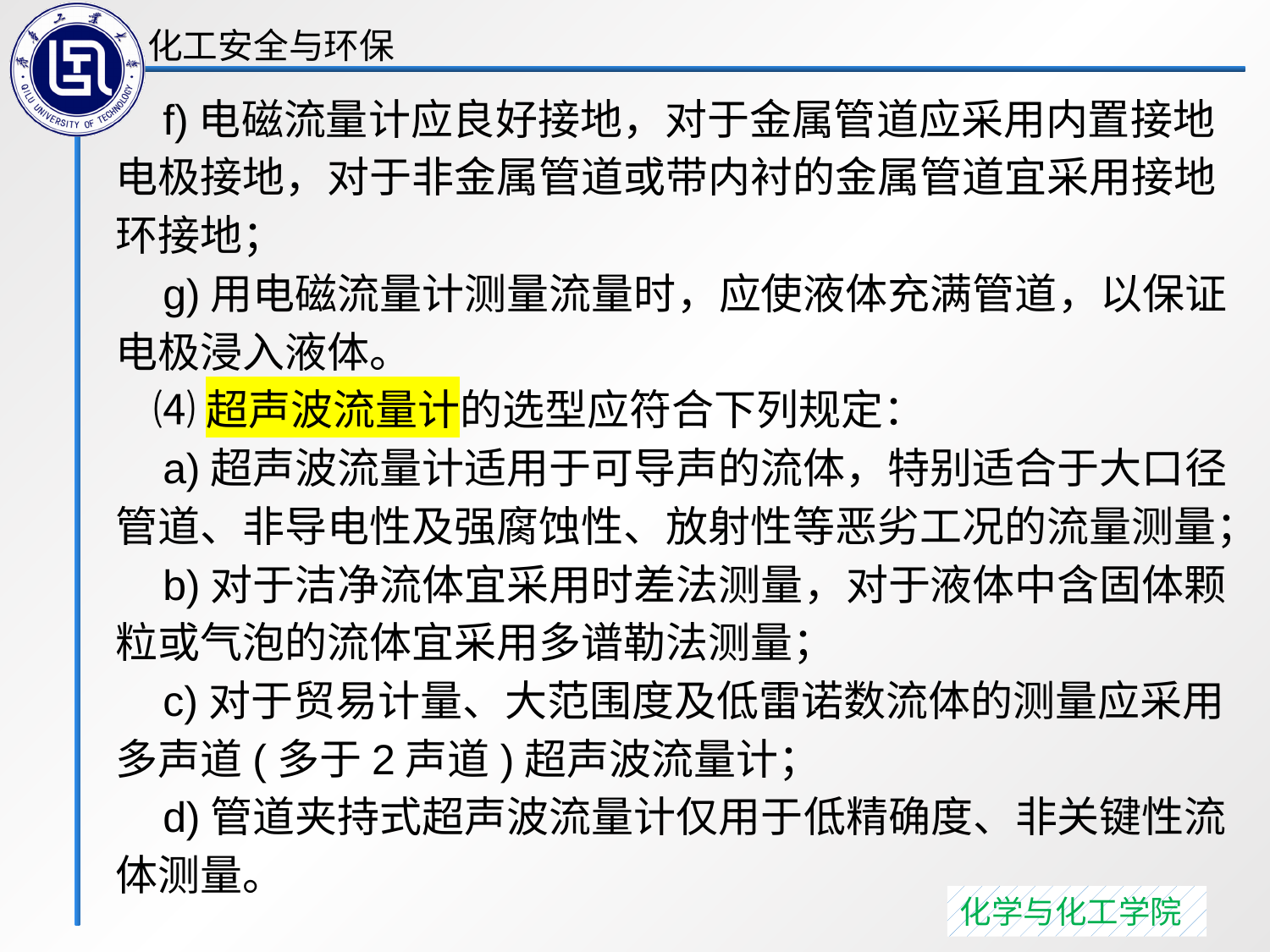

f)电磁流量计应良好接地，对于金属管道应采用内置接地电极接地，对于非金属管道或带内衬的金属管道宜采用接地环接地；
    g)用电磁流量计测量流量时，应使液体充满管道，以保证电极浸入液体。
    ⑷超声波流量计的选型应符合下列规定：
    a)超声波流量计适用于可导声的流体，特别适合于大口径管道、非导电性及强腐蚀性、放射性等恶劣工况的流量测量；
    b)对于洁净流体宜采用时差法测量，对于液体中含固体颗粒或气泡的流体宜采用多谱勒法测量；
    c)对于贸易计量、大范围度及低雷诺数流体的测量应采用多声道(多于2声道)超声波流量计；
    d)管道夹持式超声波流量计仅用于低精确度、非关键性流体测量。